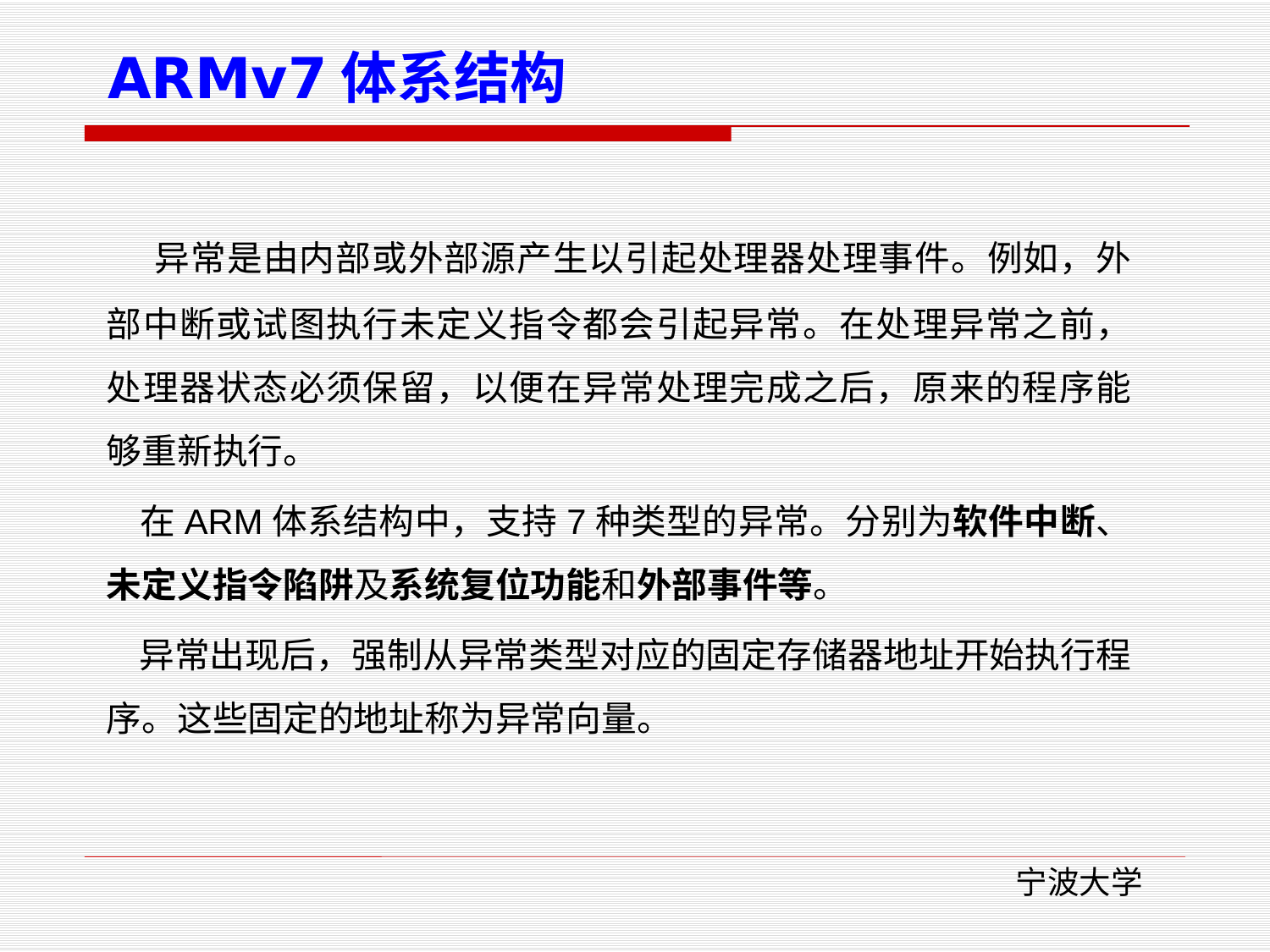

ARMv7体系结构
   异常是由内部或外部源产生以引起处理器处理事件。例如，外部中断或试图执行未定义指令都会引起异常。在处理异常之前，处理器状态必须保留，以便在异常处理完成之后，原来的程序能够重新执行。
   在ARM体系结构中，支持7种类型的异常。分别为软件中断、未定义指令陷阱及系统复位功能和外部事件等。
   异常出现后，强制从异常类型对应的固定存储器地址开始执行程序。这些固定的地址称为异常向量。